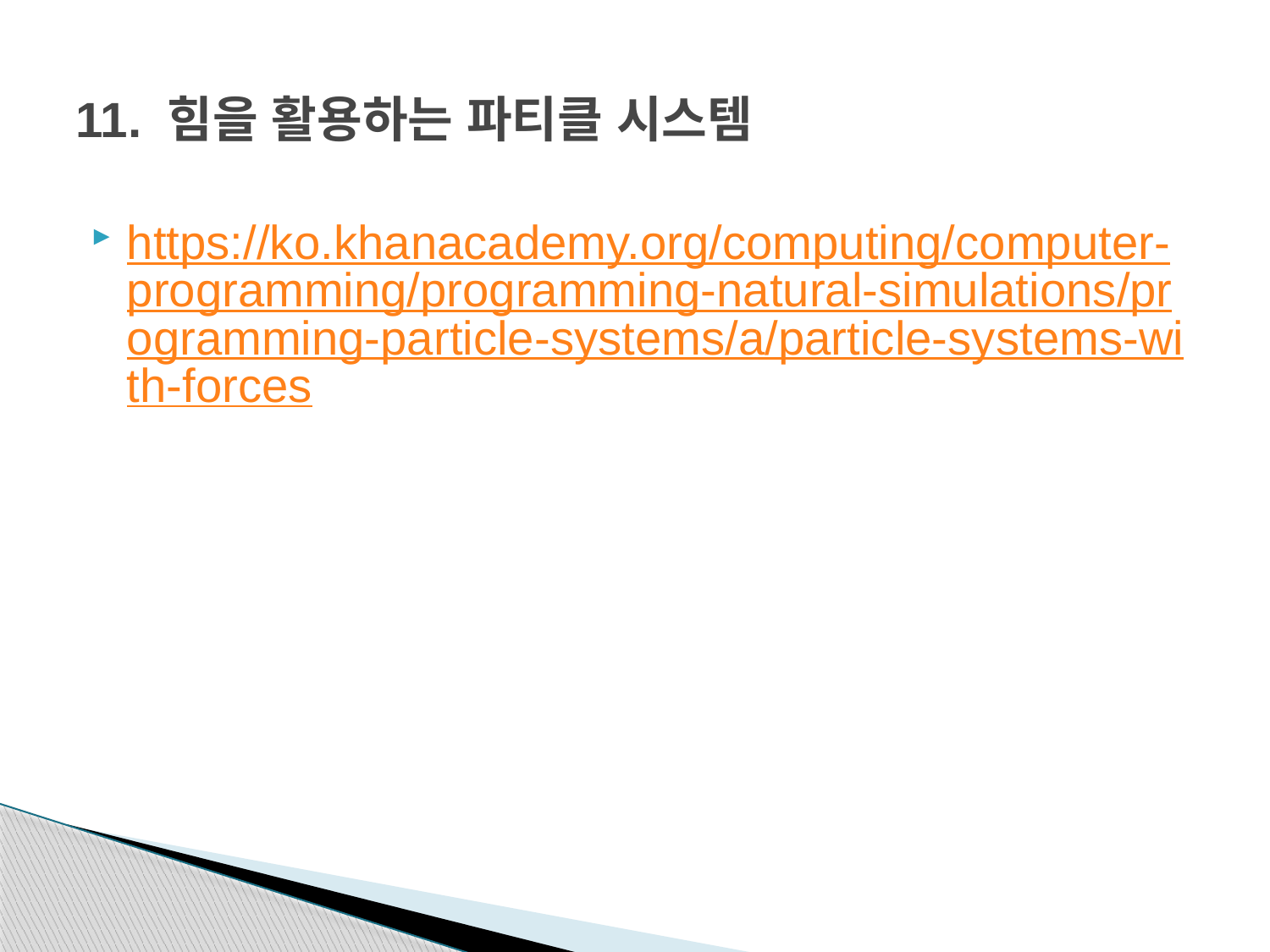

# 11. 힘을 활용하는 파티클 시스템
https://ko.khanacademy.org/computing/computer-programming/programming-natural-simulations/programming-particle-systems/a/particle-systems-with-forces